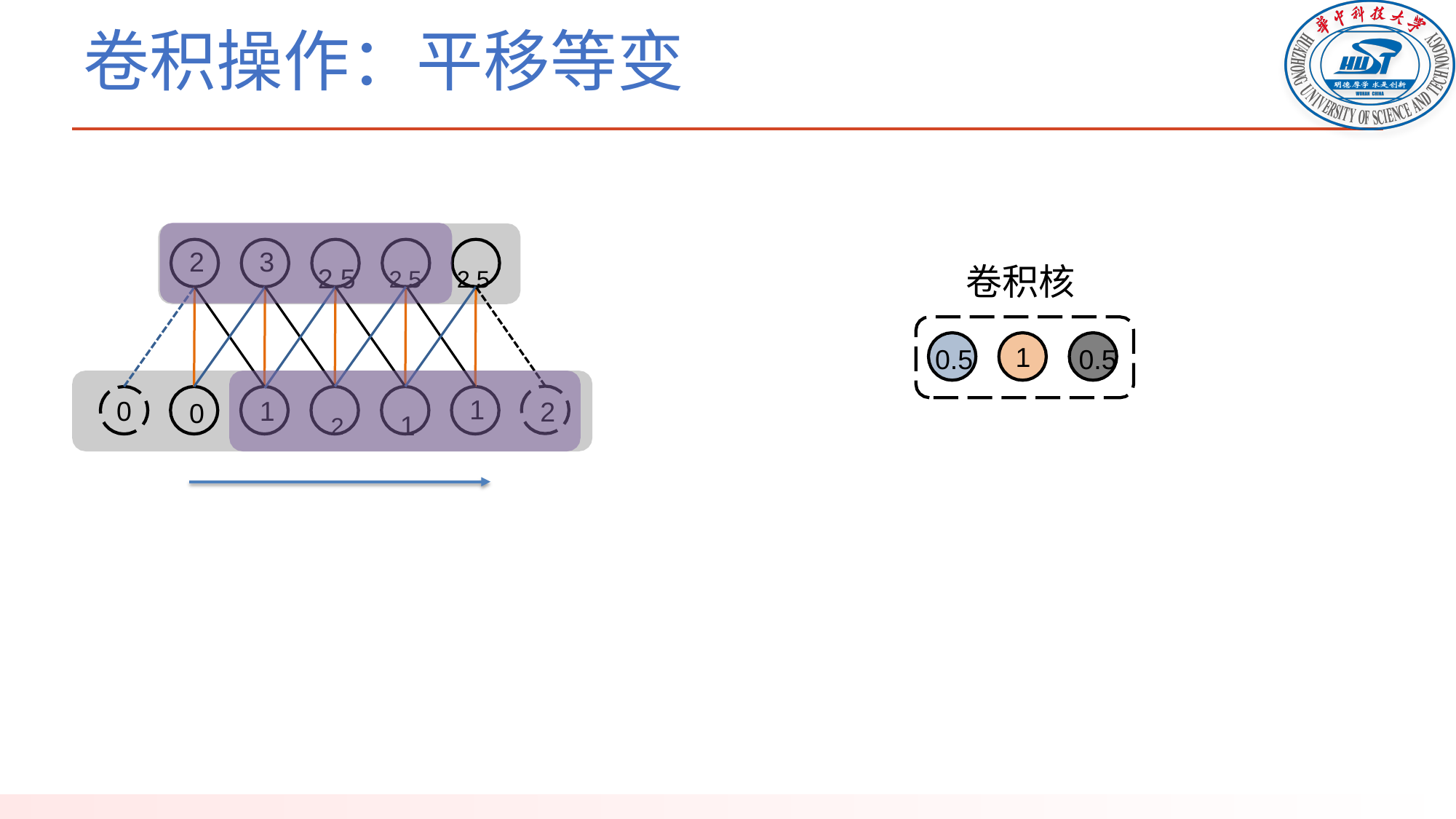

# 卷积操作：平移等变

3
2
2.5	2.5	2.5
卷积核

1
0.5
0.5

1
0
1
2
2	1
0